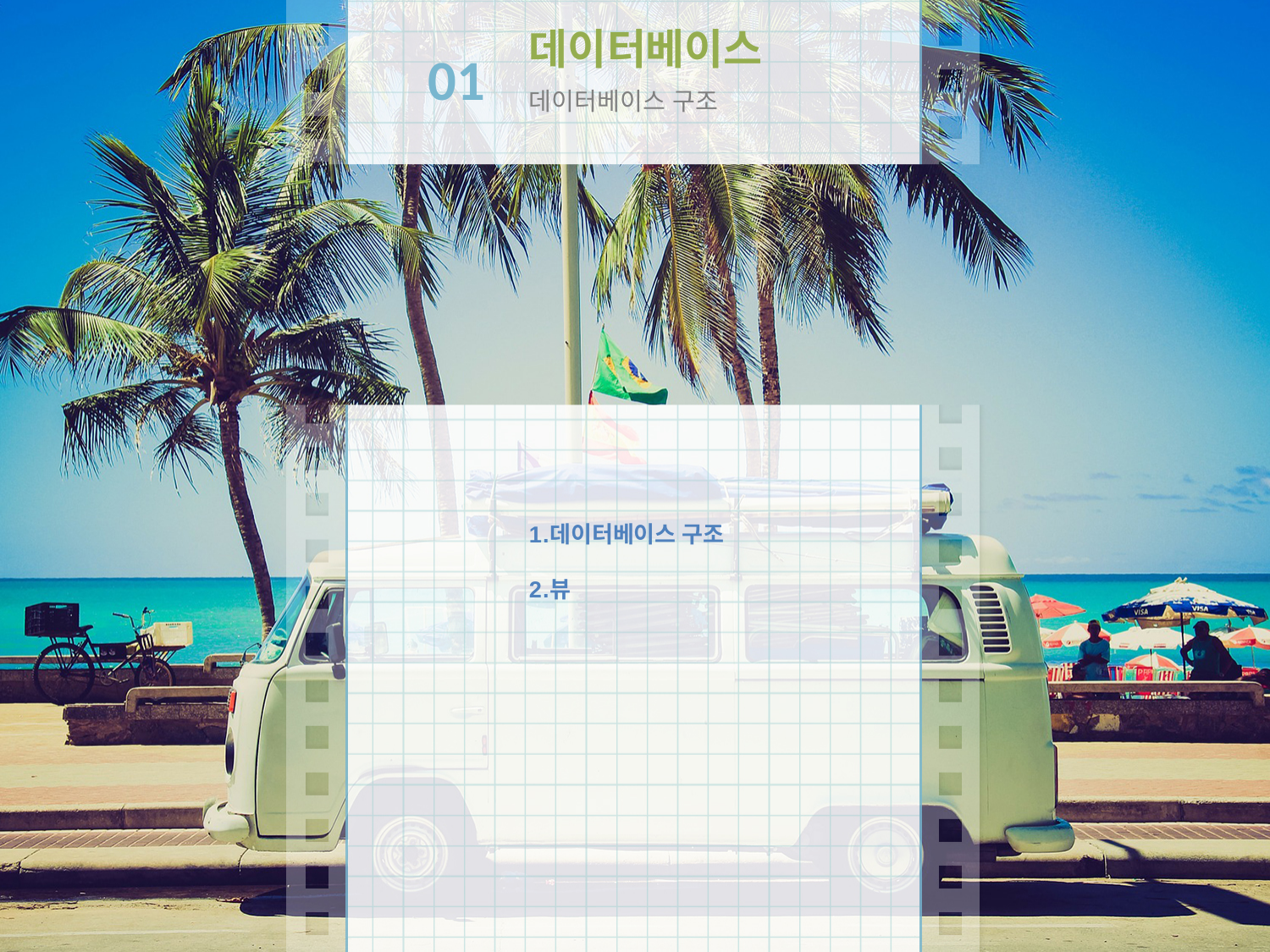

데이터베이스
01
데이터베이스 구조
데이터베이스 구조
뷰